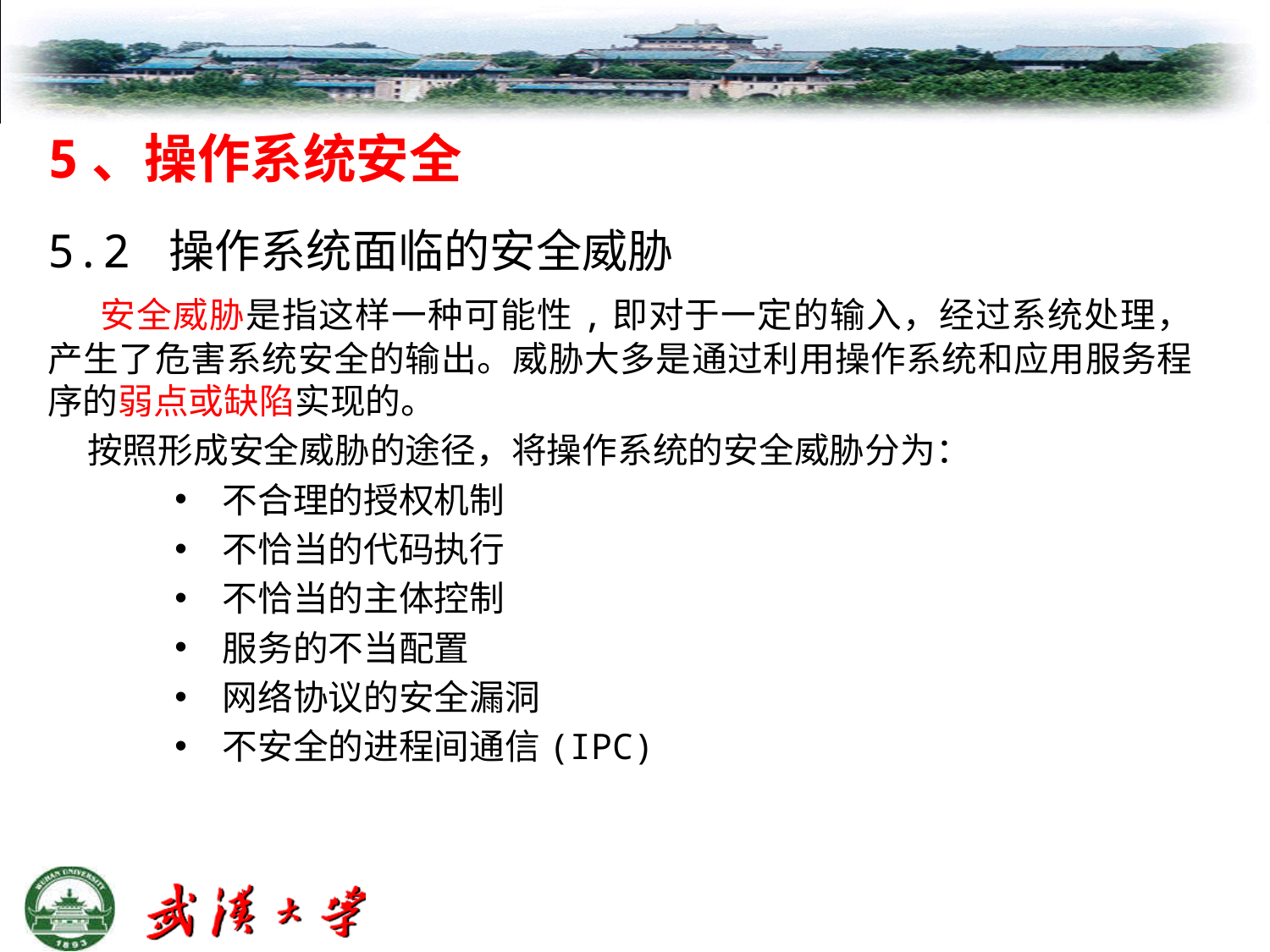

5、操作系统安全
5.2 操作系统面临的安全威胁
    安全威胁是指这样一种可能性,即对于一定的输入，经过系统处理，产生了危害系统安全的输出。威胁大多是通过利用操作系统和应用服务程序的弱点或缺陷实现的。
    按照形成安全威胁的途径，将操作系统的安全威胁分为：
不合理的授权机制
不恰当的代码执行
不恰当的主体控制
服务的不当配置
网络协议的安全漏洞
不安全的进程间通信(IPC)